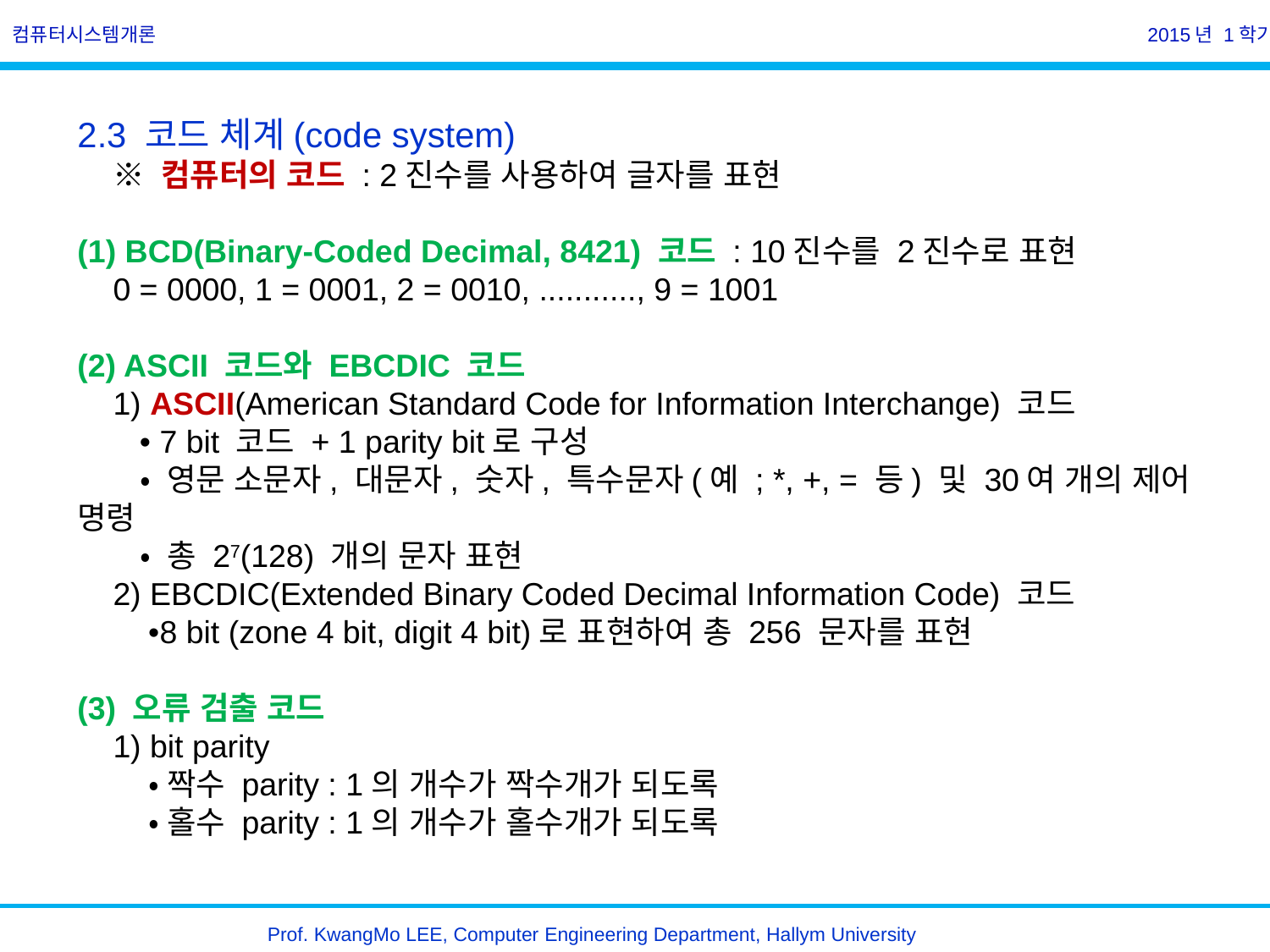

컴퓨터시스템개론
2015년 1학기
2.3 코드 체계(code system)
    ※ 컴퓨터의 코드 : 2진수를 사용하여 글자를 표현

BCD(Binary-Coded Decimal, 8421) 코드 : 10진수를 2진수로 표현
    0 = 0000, 1 = 0001, 2 = 0010, ..........., 9 = 1001

(2) ASCII 코드와 EBCDIC 코드
    1) ASCII(American Standard Code for Information Interchange) 코드
       • 7 bit 코드 + 1 parity bit로 구성
       • 영문 소문자, 대문자, 숫자, 특수문자(예 ; *, +, = 등) 및 30여 개의 제어 명령
       • 총 27(128) 개의 문자 표현
    2) EBCDIC(Extended Binary Coded Decimal Information Code) 코드
        •8 bit (zone 4 bit, digit 4 bit)로 표현하여 총 256 문자를 표현

(3) 오류 검출 코드
    1) bit parity
        •짝수 parity : 1의 개수가 짝수개가 되도록
        •홀수 parity : 1의 개수가 홀수개가 되도록
Prof. KwangMo LEE, Computer Engineering Department, Hallym University